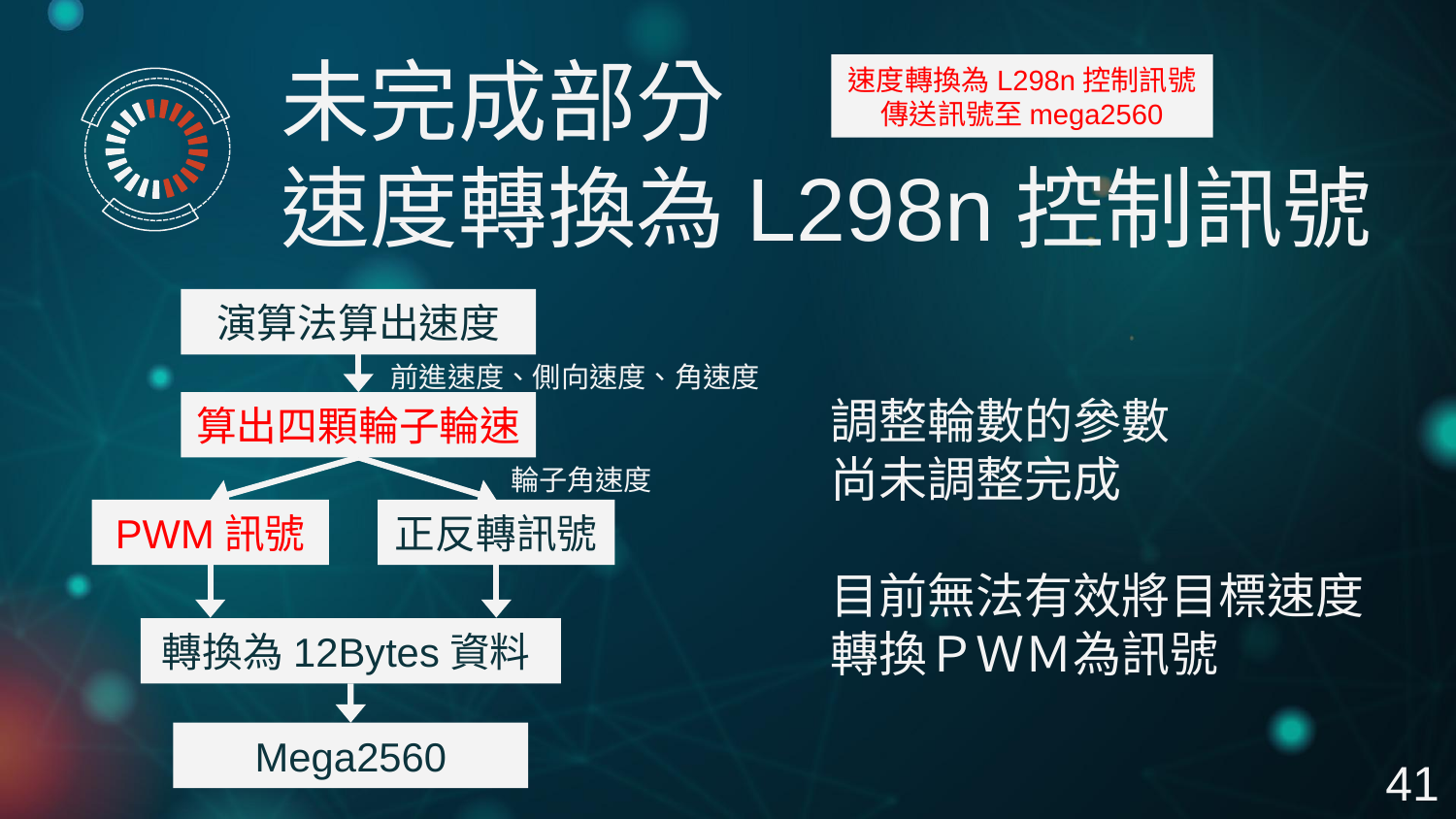

未完成部分
速度轉換為L298n控制訊號

速度轉換為L298n控制訊號
傳送訊號至mega2560
# 調整輪數的參數 尚未調整完成 目前無法有效將目標速度 轉換ＰＷＭ為訊號
演算法算出速度
前進速度、側向速度、角速度
算出四顆輪子輪速
輪子角速度
PWM訊號
正反轉訊號
轉換為12Bytes資料
Mega2560